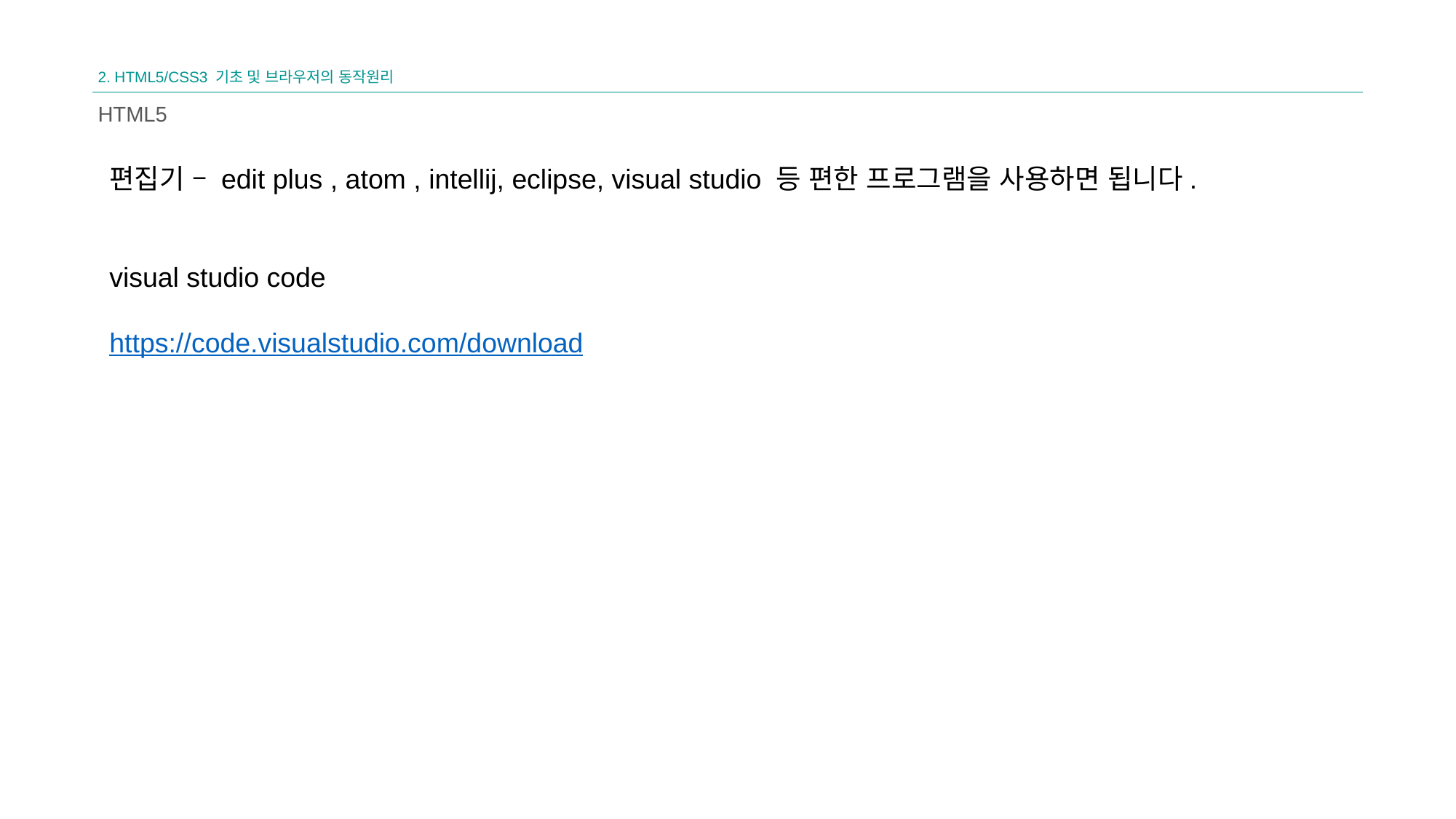

2. HTML5/CSS3 기초 및 브라우저의 동작원리

HTML5
편집기 – edit plus , atom , intellij, eclipse, visual studio 등 편한 프로그램을 사용하면 됩니다.

visual studio code

https://code.visualstudio.com/download